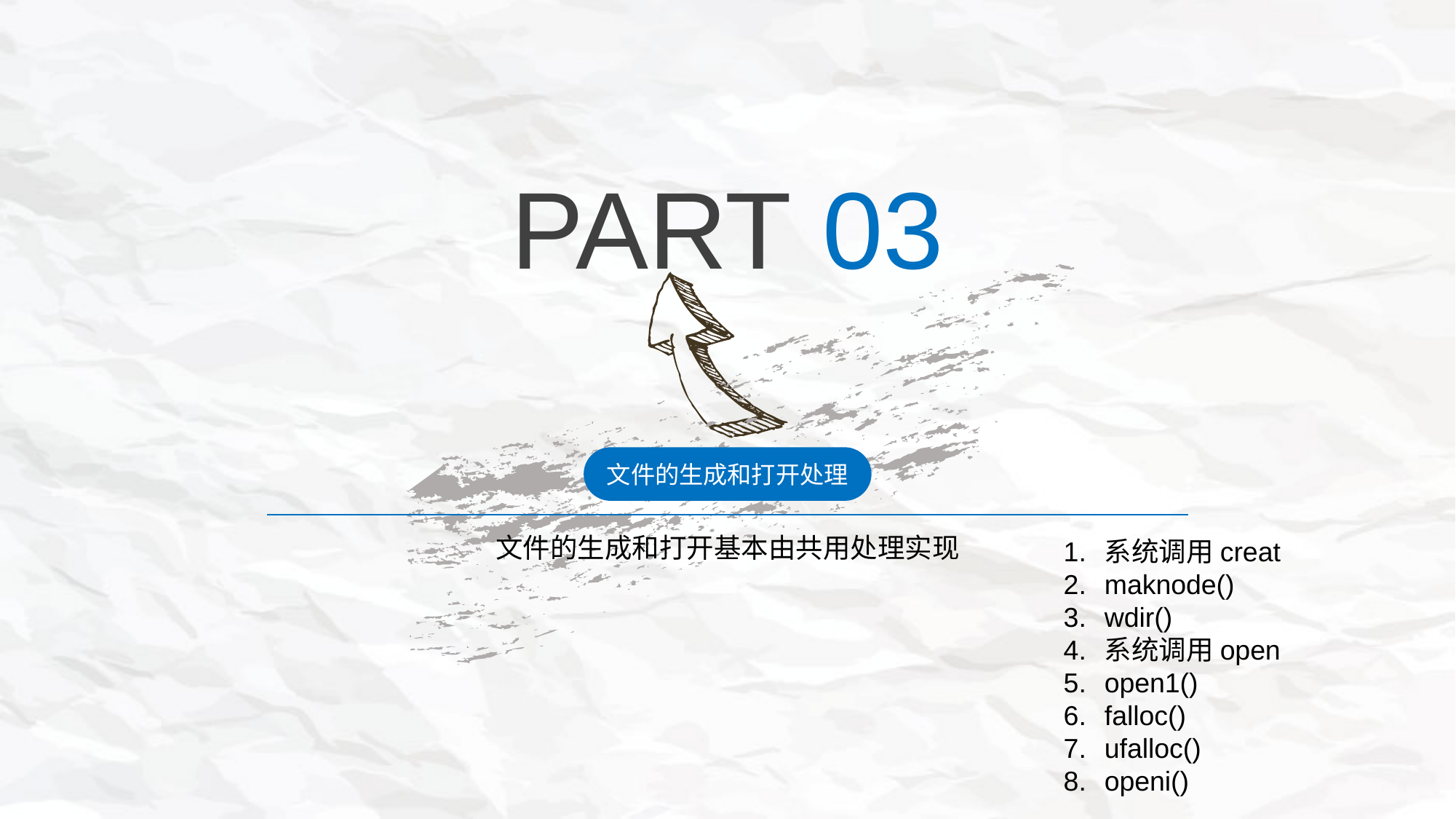

PART 03

文件的生成和打开处理
文件的生成和打开基本由共用处理实现
系统调用creat
maknode()
wdir()
系统调用open
open1()
falloc()
ufalloc()
openi()